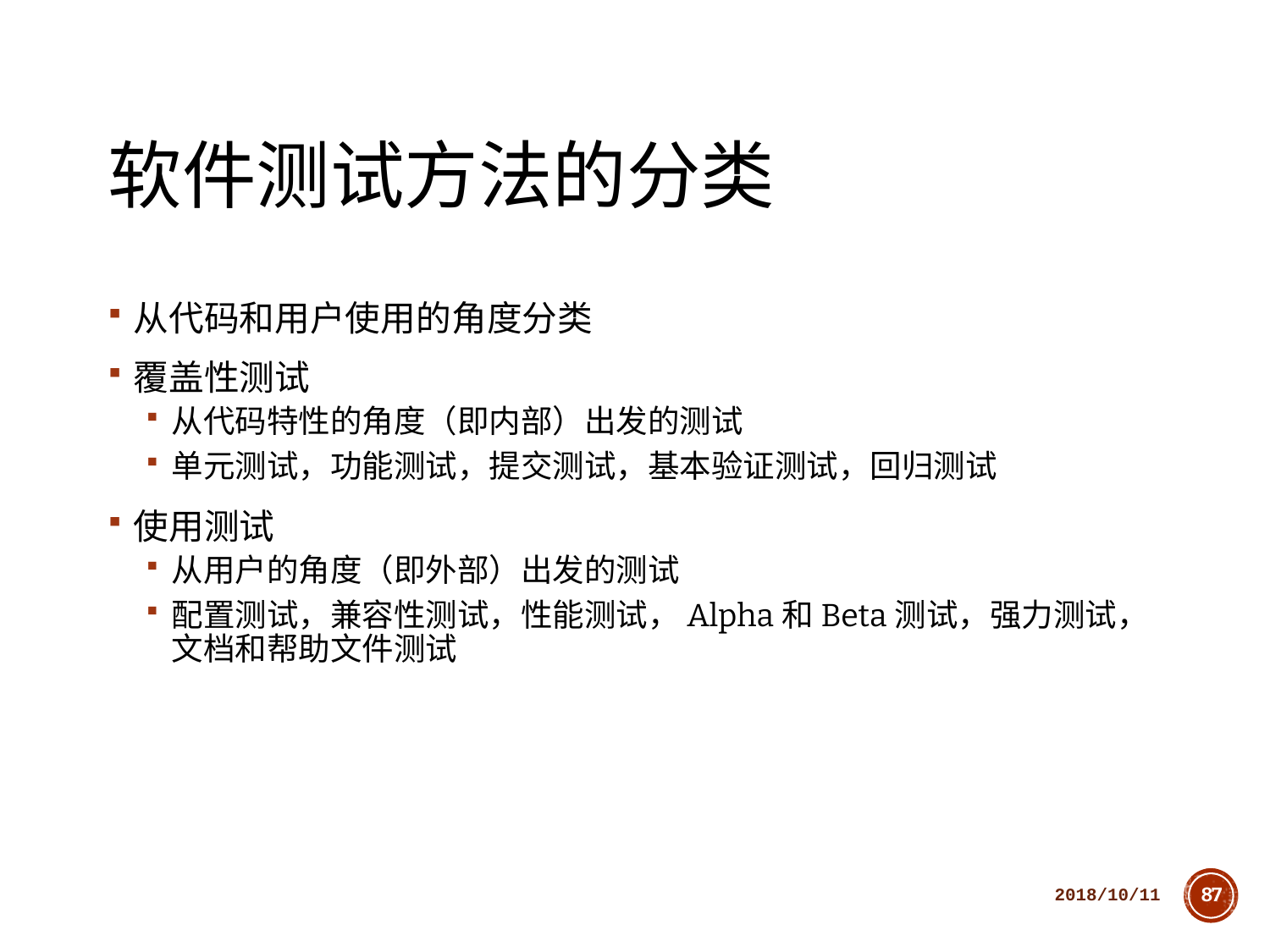

# 软件测试方法的分类
从代码和用户使用的角度分类
覆盖性测试
从代码特性的角度（即内部）出发的测试
单元测试，功能测试，提交测试，基本验证测试，回归测试
使用测试
从用户的角度（即外部）出发的测试
配置测试，兼容性测试，性能测试，Alpha和Beta测试，强力测试，文档和帮助文件测试
2018/10/11
87